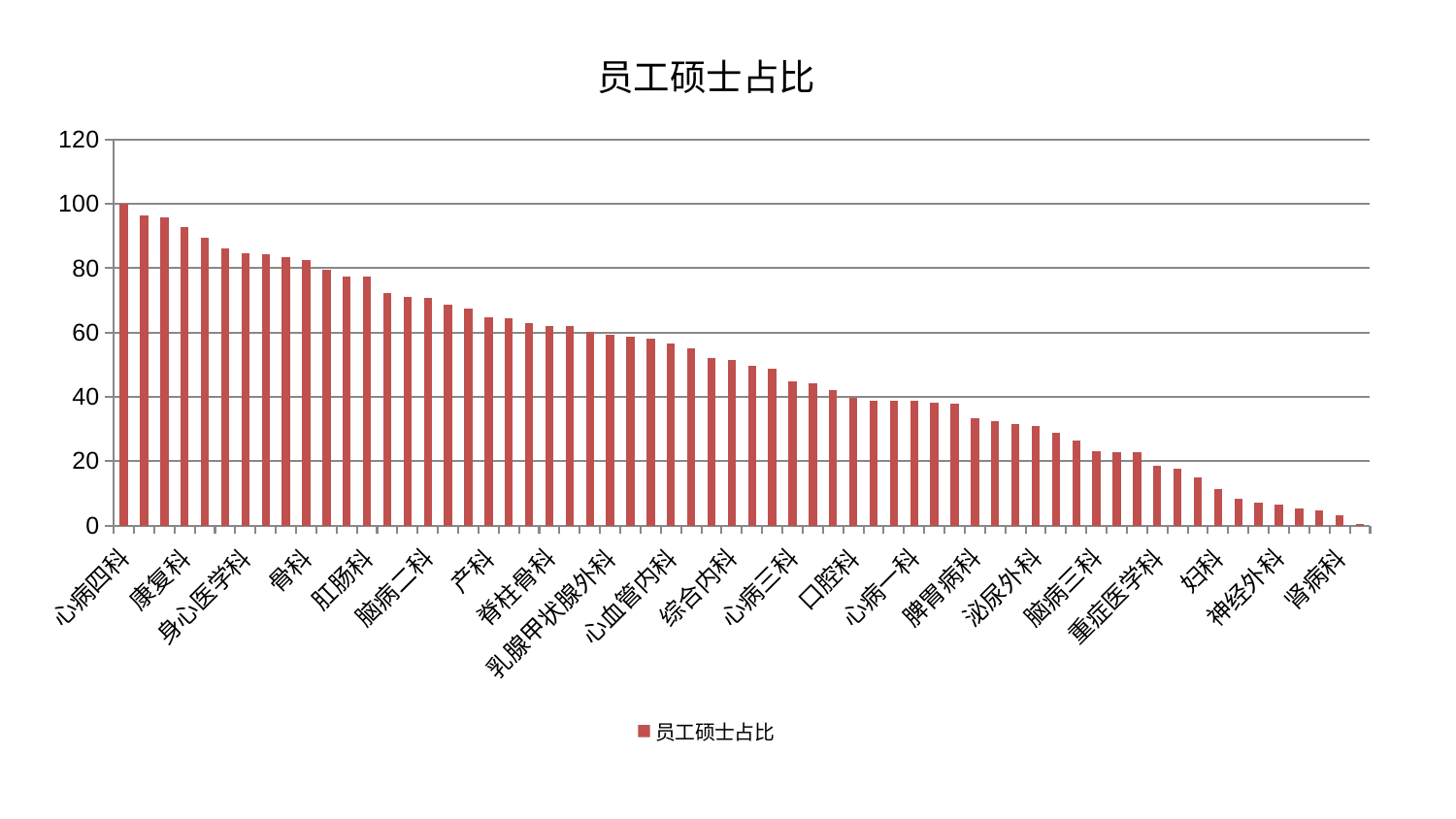

### Chart: 员工硕士占比

| Category | 员工硕士占比 |
|---|---|
| 心病四科 | 100.00000000000001 |
| 脑病一科 | 96.4545645549903 |
| 治未病中心 | 95.7789447249965 |
| 康复科 | 92.77412339174427 |
| 针灸科 | 89.54701130772247 |
| 显微骨科 | 86.11644390822097 |
| 身心医学科 | 84.72349709815413 |
| 血液科 | 84.25500691892225 |
| 东区重症医学科 | 83.44749953572362 |
| 骨科 | 82.65710556734328 |
| 运动损伤骨科 | 79.4036358213289 |
| 小儿骨科 | 77.55994912899908 |
| 肛肠科 | 77.43074716414874 |
| 妇二科 | 72.41568365475517 |
| 普通外科 | 71.09098904728636 |
| 脑病二科 | 70.68707906000513 |
| 推拿科 | 68.67738409457347 |
| 儿科 | 67.45426006138574 |
| 产科 | 64.70158076853538 |
| 肝病科 | 64.37533293161283 |
| 风湿病科 | 62.83537254550259 |
| 脊柱骨科 | 62.131601292102935 |
| 胸外科 | 61.90028852388842 |
| 呼吸内科 | 60.21328893927134 |
| 乳腺甲状腺外科 | 59.4550115619454 |
| 耳鼻喉科 | 58.658697003911904 |
| 心病二科 | 57.9940245845708 |
| 心血管内科 | 56.67165699032104 |
| 微创骨科 | 55.18228871938991 |
| 妇科妇二科合并 | 51.947969587962056 |
| 综合内科 | 51.36303111945157 |
| 西区重症医学科 | 49.59261293700049 |
| 内分泌科 | 48.71706480327831 |
| 心病三科 | 44.699584064275875 |
| 关节骨科 | 44.10592821221396 |
| 创伤骨科 | 42.197469705674656 |
| 口腔科 | 39.64534595536637 |
| 医院 | 38.89211243921902 |
| 肝胆外科 | 38.816268228688294 |
| 心病一科 | 38.74121295629212 |
| 肿瘤内科 | 38.032786533648775 |
| 中医经典科 | 37.72823017593378 |
| 脾胃病科 | 33.360741233721875 |
| 美容皮肤科 | 32.4205573037052 |
| 中医外治中心 | 31.514062454668117 |
| 泌尿外科 | 31.006661443565704 |
| 肾脏内科 | 28.688308705265264 |
| 消化内科 | 26.426322940681377 |
| 脑病三科 | 23.23270495123914 |
| 小儿推拿科 | 22.881433458470006 |
| 东区肾病科 | 22.79446501875544 |
| 重症医学科 | 18.42298994717925 |
| 老年医学科 | 17.677281729799827 |
| 皮肤科 | 15.040785412324302 |
| 妇科 | 11.458184968541037 |
| 脾胃科消化科合并 | 8.404322927277502 |
| 神经内科 | 7.248512487810807 |
| 神经外科 | 6.440693081388295 |
| 眼科 | 5.222319383429375 |
| 男科 | 4.568807180801097 |
| 肾病科 | 3.0393538825243027 |
| 周围血管科 | 0.5238976545799745 |
231